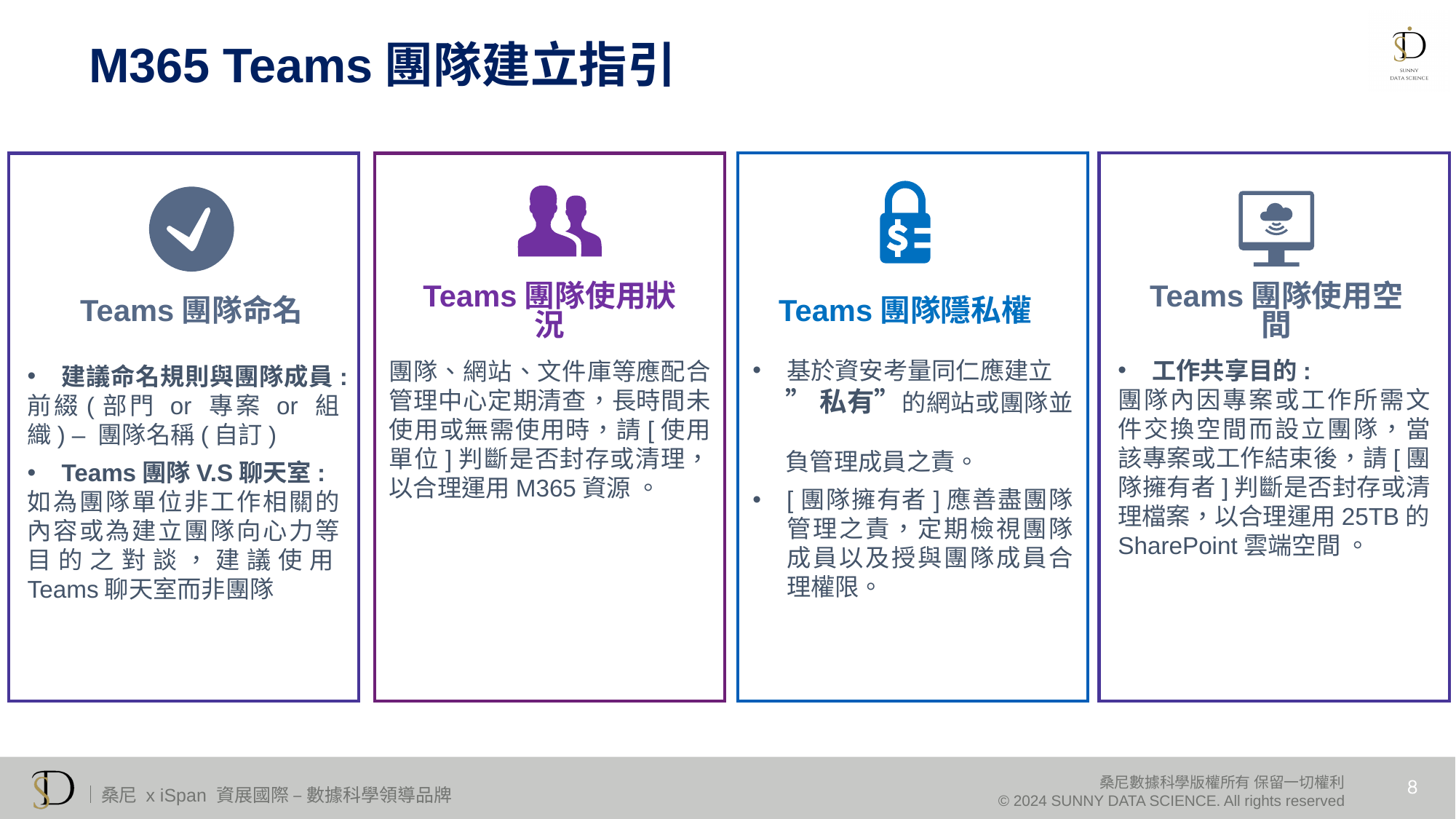

M365 Teams團隊建立指引

Teams團隊命名
Teams團隊使用狀況
Teams團隊隱私權
Teams團隊使用空間

基於資安考量同仁應建立
     ”私有”的網站或團隊並
     負管理成員之責。
[團隊擁有者]應善盡團隊管理之責，定期檢視團隊成員以及授與團隊成員合理權限。

工作共享目的:
團隊內因專案或工作所需文件交換空間而設立團隊，當該專案或工作結束後，請[團隊擁有者]判斷是否封存或清理檔案，以合理運用25TB的SharePoint雲端空間 。

團隊、網站、文件庫等應配合管理中心定期清查，長時間未使用或無需使用時，請[使用單位]判斷是否封存或清理，以合理運用M365資源 。

建議命名規則與團隊成員:
前綴(部門 or 專案 or 組織) – 團隊名稱(自訂)
Teams團隊V.S聊天室:
如為團隊單位非工作相關的內容或為建立團隊向心力等目的之對談，建議使用Teams聊天室而非團隊